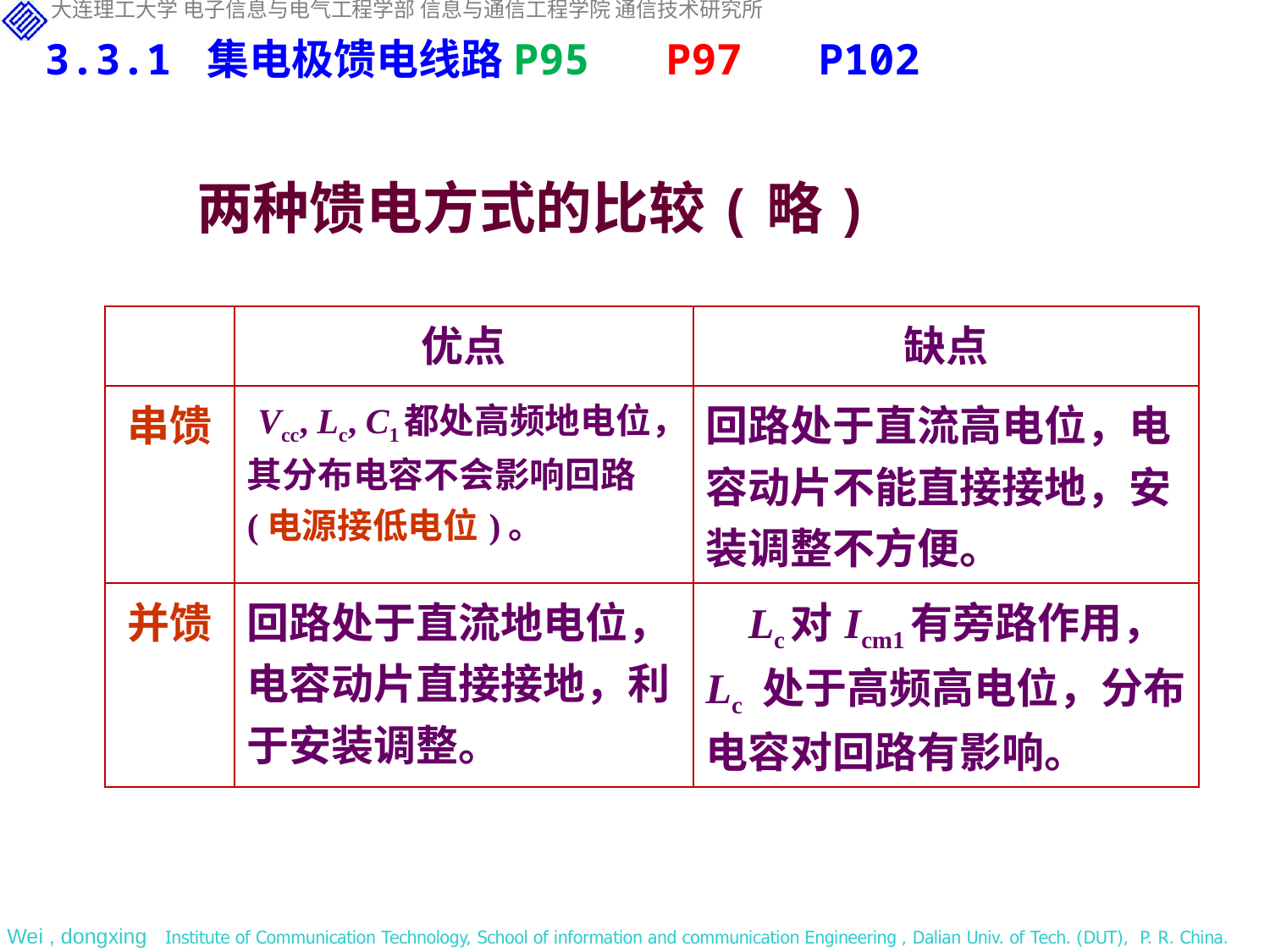

3.3.1 集电极馈电线路P95   P97   P102
两种馈电方式的比较(略)
|  | 优点 | 缺点 |
| --- | --- | --- |
| 串馈 | Vcc, Lc, C1都处高频地电位，其分布电容不会影响回路(电源接低电位)。 | 回路处于直流高电位，电容动片不能直接接地，安装调整不方便。 |
| 并馈 | 回路处于直流地电位，电容动片直接接地，利于安装调整。 | Lc对Icm1有旁路作用， Lc 处于高频高电位，分布电容对回路有影响。 |